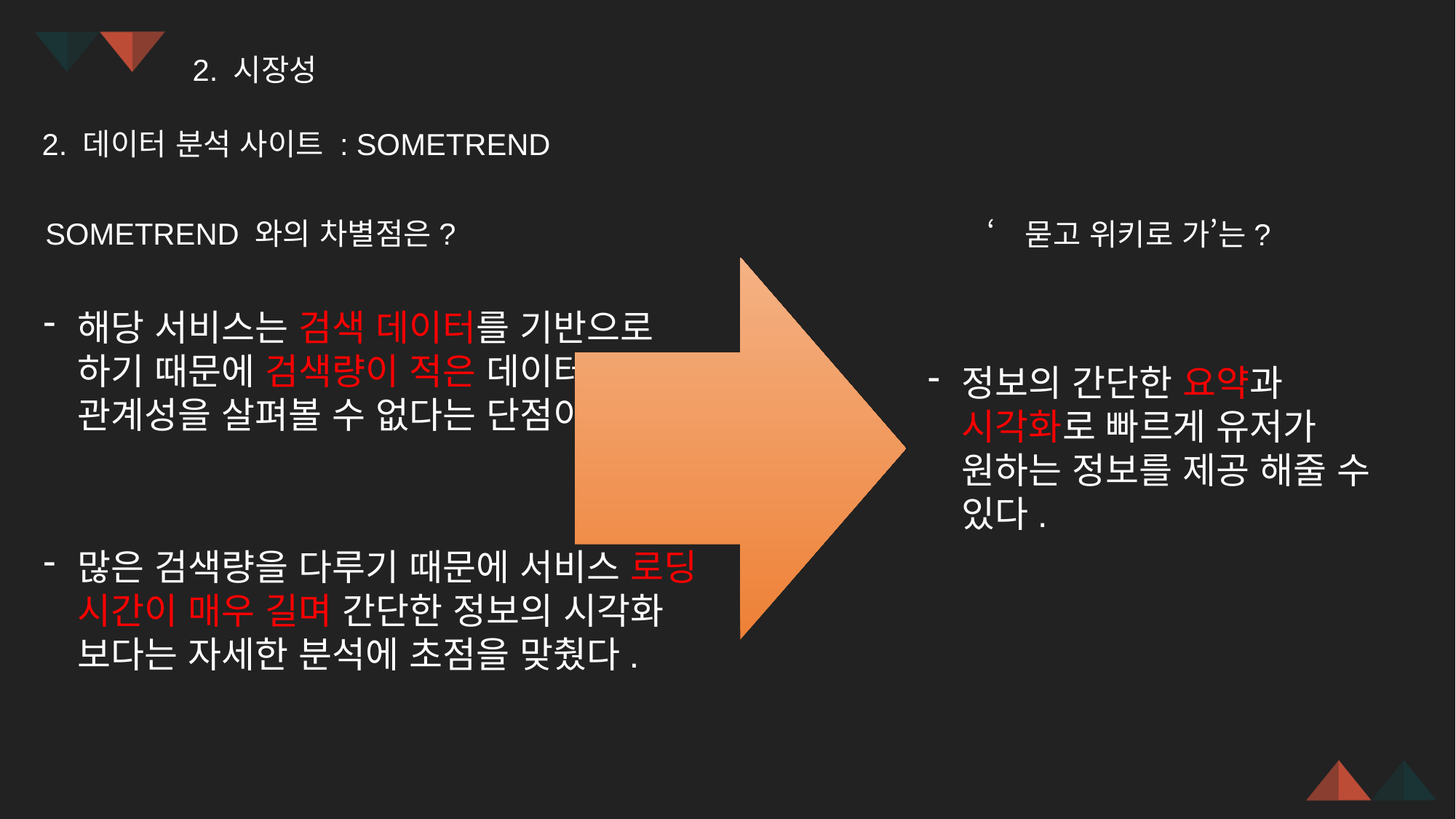

2. 시장성
2. 데이터 분석 사이트 : SOMETREND
SOMETREND 와의 차별점은?
‘묻고 위키로 가’는?

해당 서비스는 검색 데이터를 기반으로 하기 때문에 검색량이 적은 데이터의 관계성을 살펴볼 수 없다는 단점이 있고,

정보의 간단한 요약과 시각화로 빠르게 유저가 원하는 정보를 제공 해줄 수 있다.

많은 검색량을 다루기 때문에 서비스 로딩 시간이 매우 길며 간단한 정보의 시각화 보다는 자세한 분석에 초점을 맞췄다.